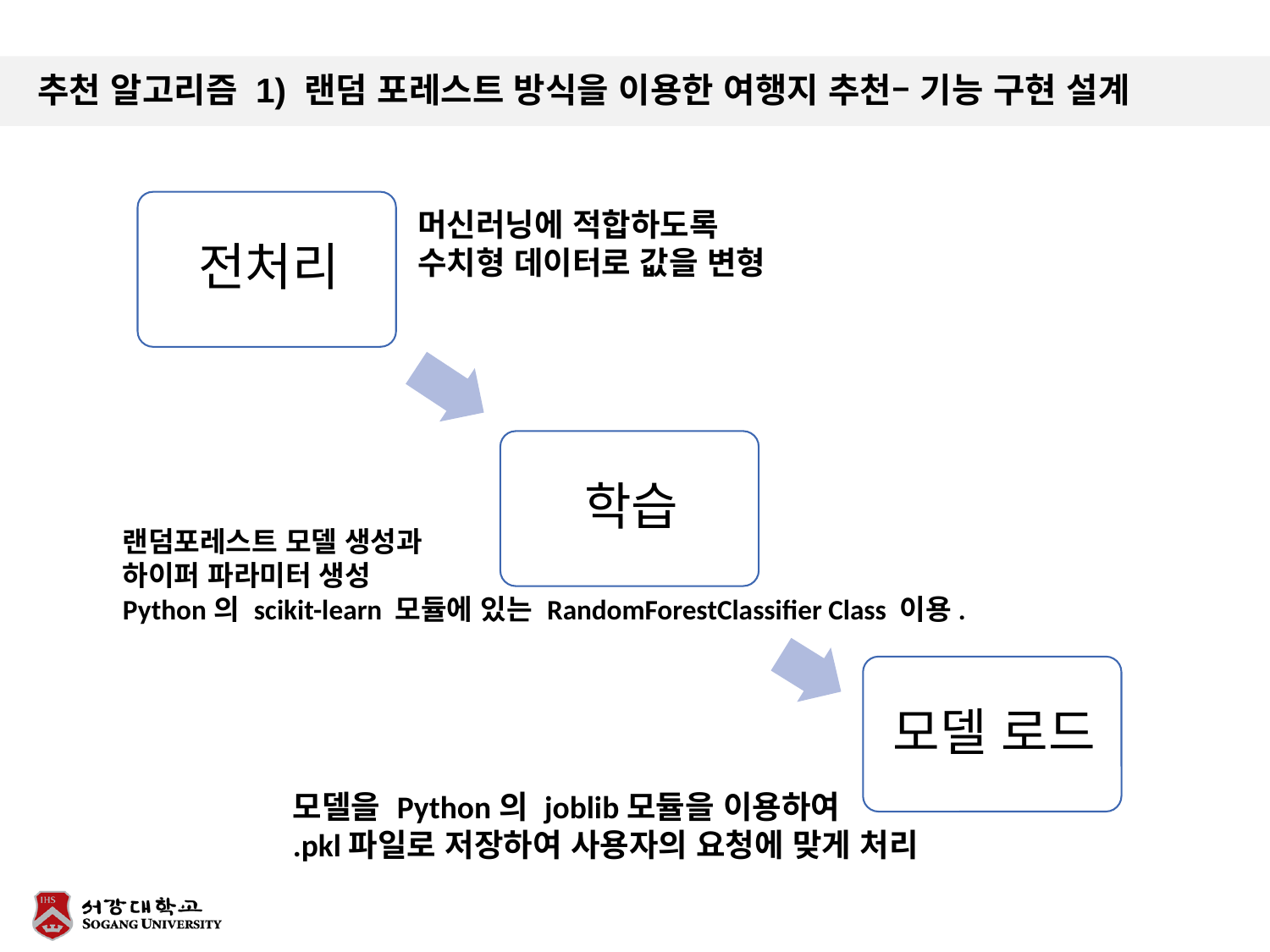

추천 알고리즘 1) 랜덤 포레스트 방식을 이용한 여행지 추천– 기능 구현 설계
전처리

학습

모델 로드
머신러닝에 적합하도록
수치형 데이터로 값을 변형
랜덤포레스트 모델 생성과
하이퍼 파라미터 생성
Python의 scikit-learn 모듈에 있는 RandomForestClassifier Class 이용.
모델을 Python의 joblib모듈을 이용하여
.pkl파일로 저장하여 사용자의 요청에 맞게 처리